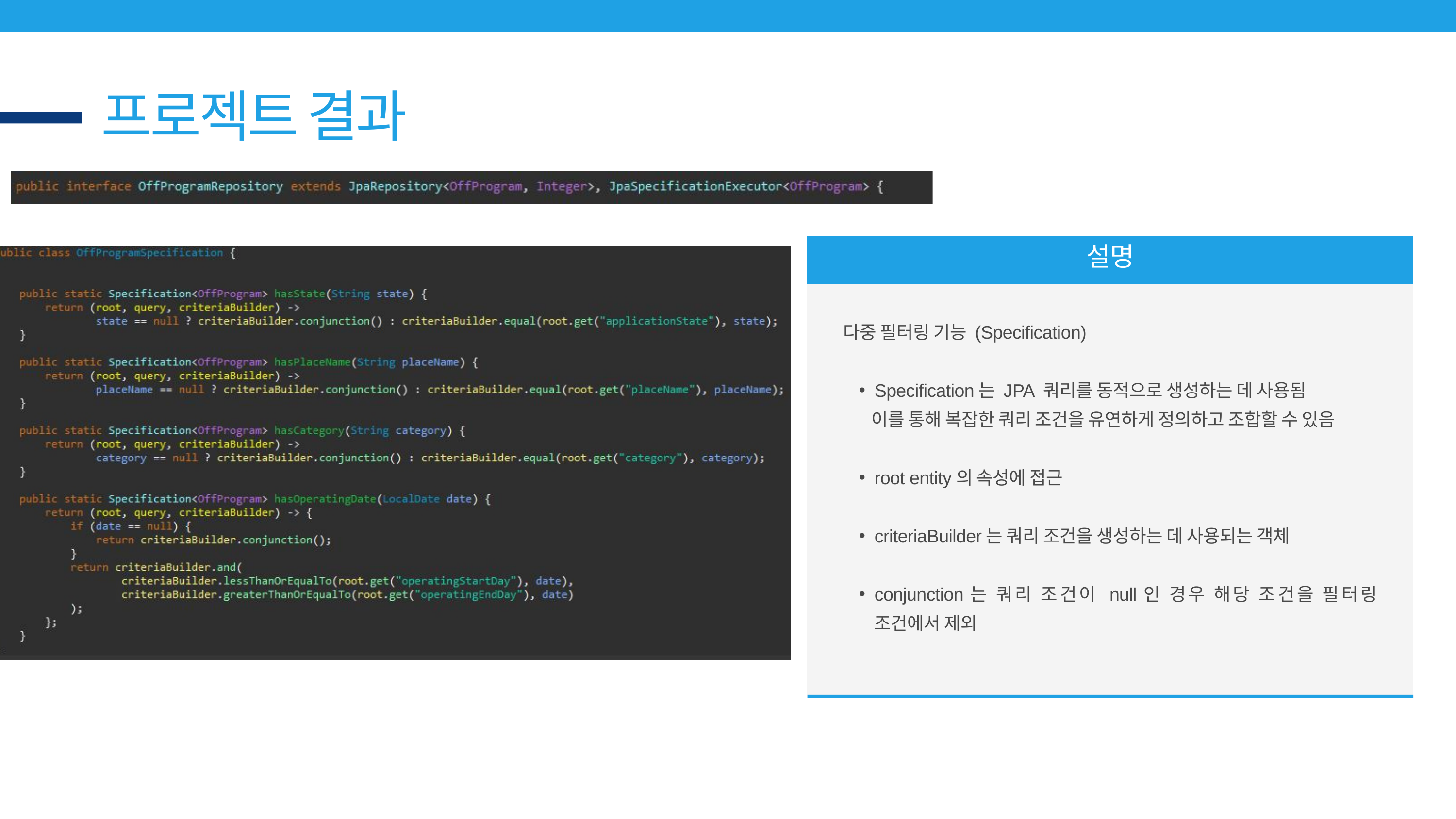

프로젝트 결과

설명

다중 필터링 기능 (Specification)

Specification는 JPA 쿼리를 동적으로 생성하는 데 사용됨
      이를 통해 복잡한 쿼리 조건을 유연하게 정의하고 조합할 수 있음

root entity의 속성에 접근

criteriaBuilder는 쿼리 조건을 생성하는 데 사용되는 객체

conjunction는 쿼리 조건이 null인 경우 해당 조건을 필터링 조건에서 제외